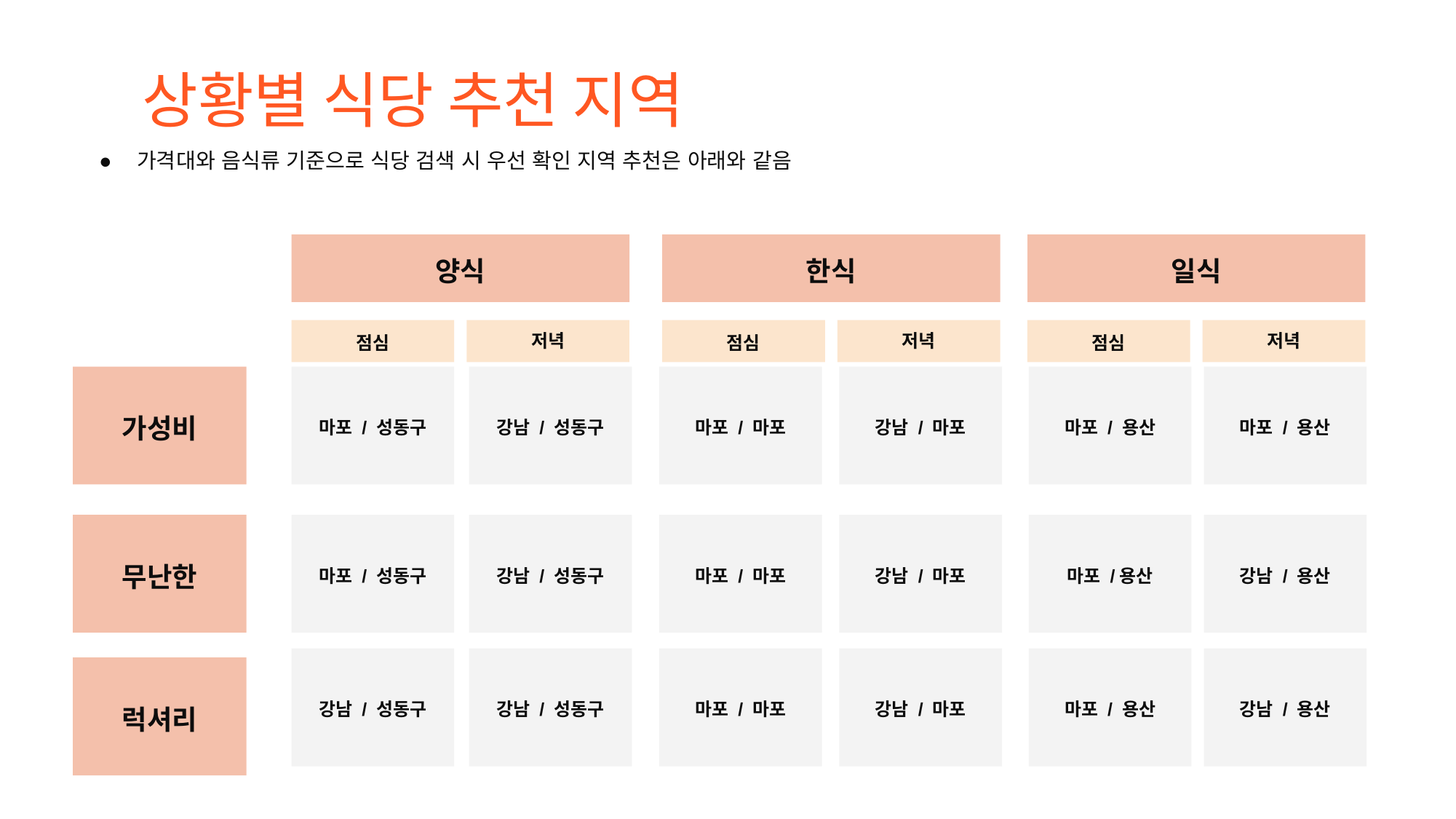

상황별 식당 추천 지역
가격대와 음식류 기준으로 식당 검색 시 우선 확인 지역 추천은 아래와 같음
양식
한식
일식
점심
저녁
점심
저녁
점심
저녁
가성비
마포 / 마포
강남 / 마포
마포 / 성동구
강남 / 성동구
마포 / 용산
마포 / 용산
마포 / 마포
강남 / 마포
무난한
마포 / 성동구
강남 / 성동구
마포 /용산
강남 / 용산
마포 / 마포
강남 / 마포
강남 / 성동구
강남 / 성동구
마포 / 용산
강남 / 용산
럭셔리